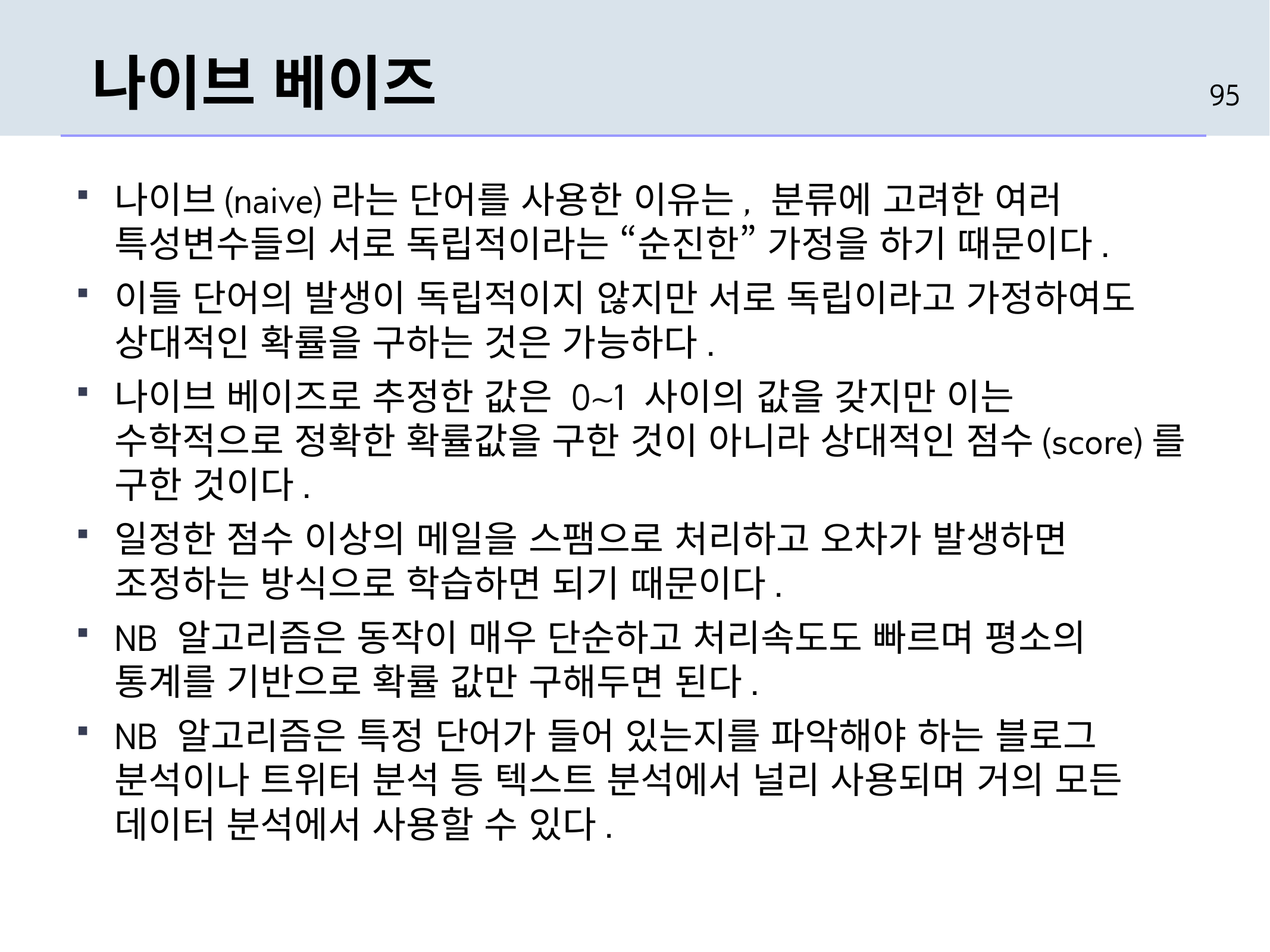

# 나이브 베이즈
95
나이브(naive)라는 단어를 사용한 이유는, 분류에 고려한 여러 특성변수들의 서로 독립적이라는 “순진한” 가정을 하기 때문이다.
이들 단어의 발생이 독립적이지 않지만 서로 독립이라고 가정하여도 상대적인 확률을 구하는 것은 가능하다.
나이브 베이즈로 추정한 값은 0~1 사이의 값을 갖지만 이는 수학적으로 정확한 확률값을 구한 것이 아니라 상대적인 점수(score)를 구한 것이다.
일정한 점수 이상의 메일을 스팸으로 처리하고 오차가 발생하면 조정하는 방식으로 학습하면 되기 때문이다.
NB 알고리즘은 동작이 매우 단순하고 처리속도도 빠르며 평소의 통계를 기반으로 확률 값만 구해두면 된다.
NB 알고리즘은 특정 단어가 들어 있는지를 파악해야 하는 블로그 분석이나 트위터 분석 등 텍스트 분석에서 널리 사용되며 거의 모든 데이터 분석에서 사용할 수 있다.